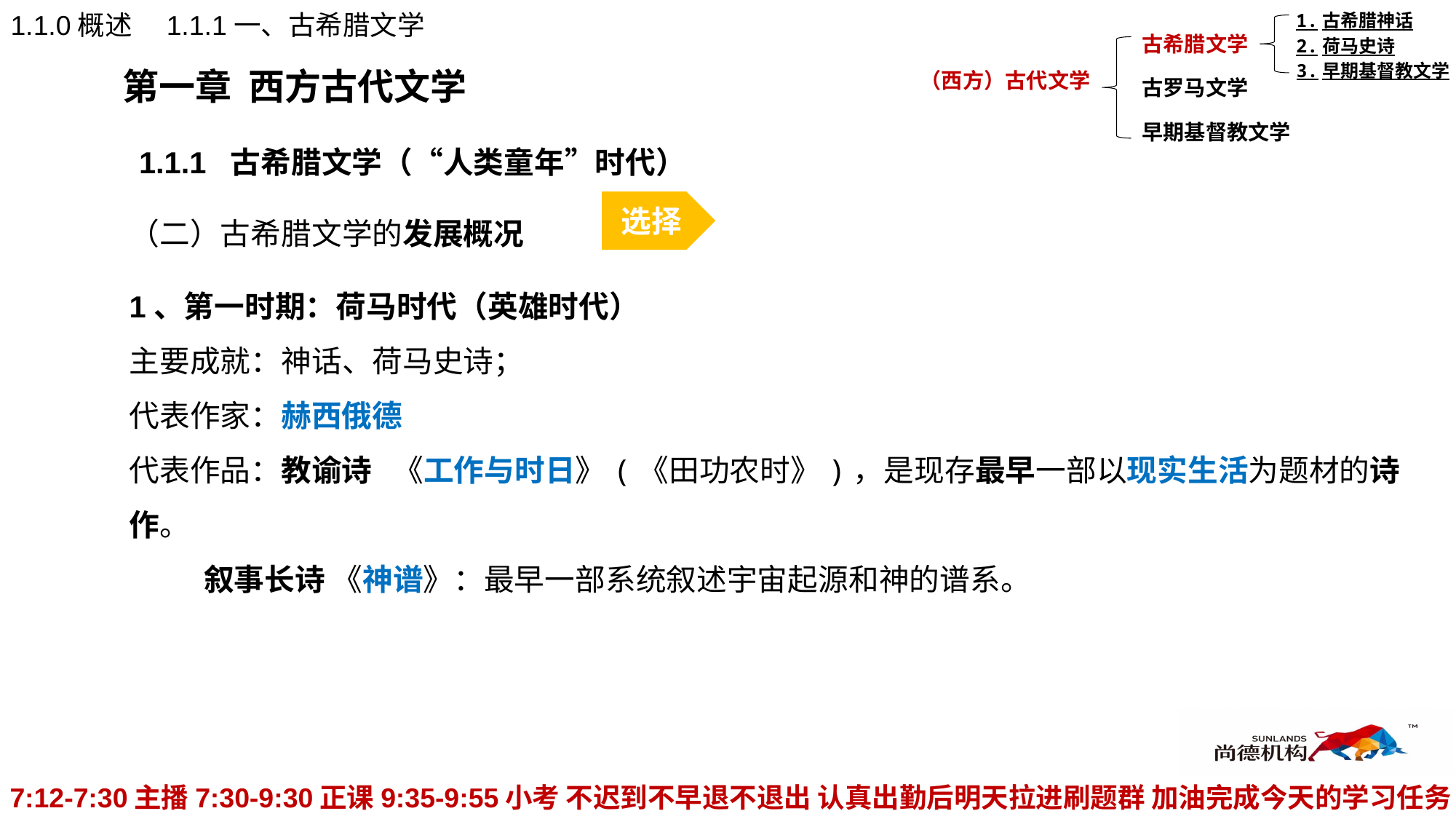

1.1.0概述
1.1.1一、古希腊文学
1.古希腊神话

古希腊文学
2.荷马史诗

3.早期基督教文学
第一章  西方古代文学
（西方）古代文学
古罗马文学
早期基督教文学
1.1.1  古希腊文学（“人类童年”时代）
（二）古希腊文学的发展概况
1、第一时期：荷马时代（英雄时代）
主要成就：神话、荷马史诗；
代表作家：赫西俄德
代表作品：教谕诗   《工作与时日》(《田功农时》)，是现存最早一部以现实生活为题材的诗作。
          叙事长诗 《神谱》：最早一部系统叙述宇宙起源和神的谱系。
选择